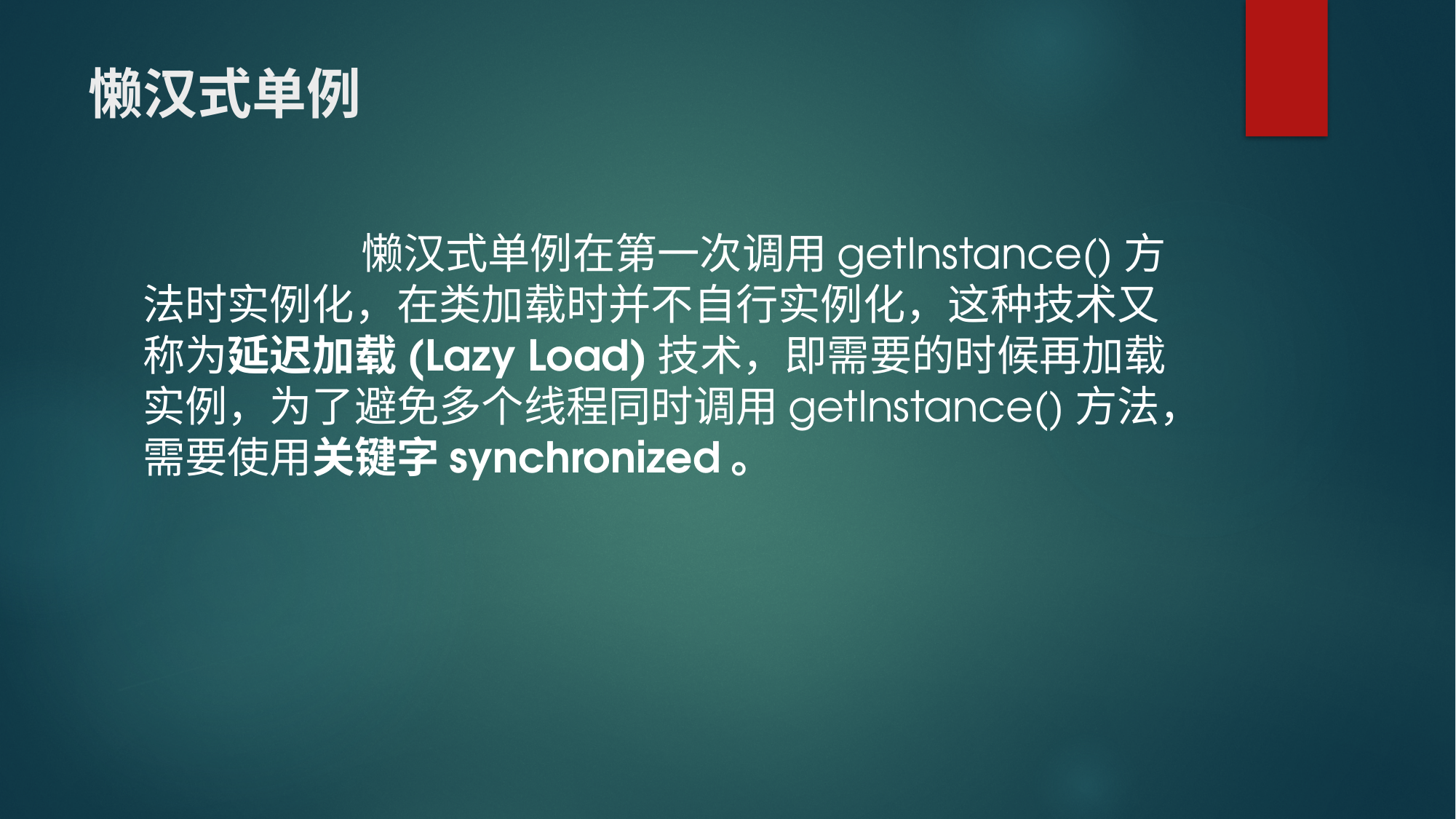

# 懒汉式单例
		懒汉式单例在第一次调用getInstance()方法时实例化，在类加载时并不自行实例化，这种技术又称为延迟加载(Lazy Load)技术，即需要的时候再加载实例，为了避免多个线程同时调用getInstance()方法，需要使用关键字synchronized。